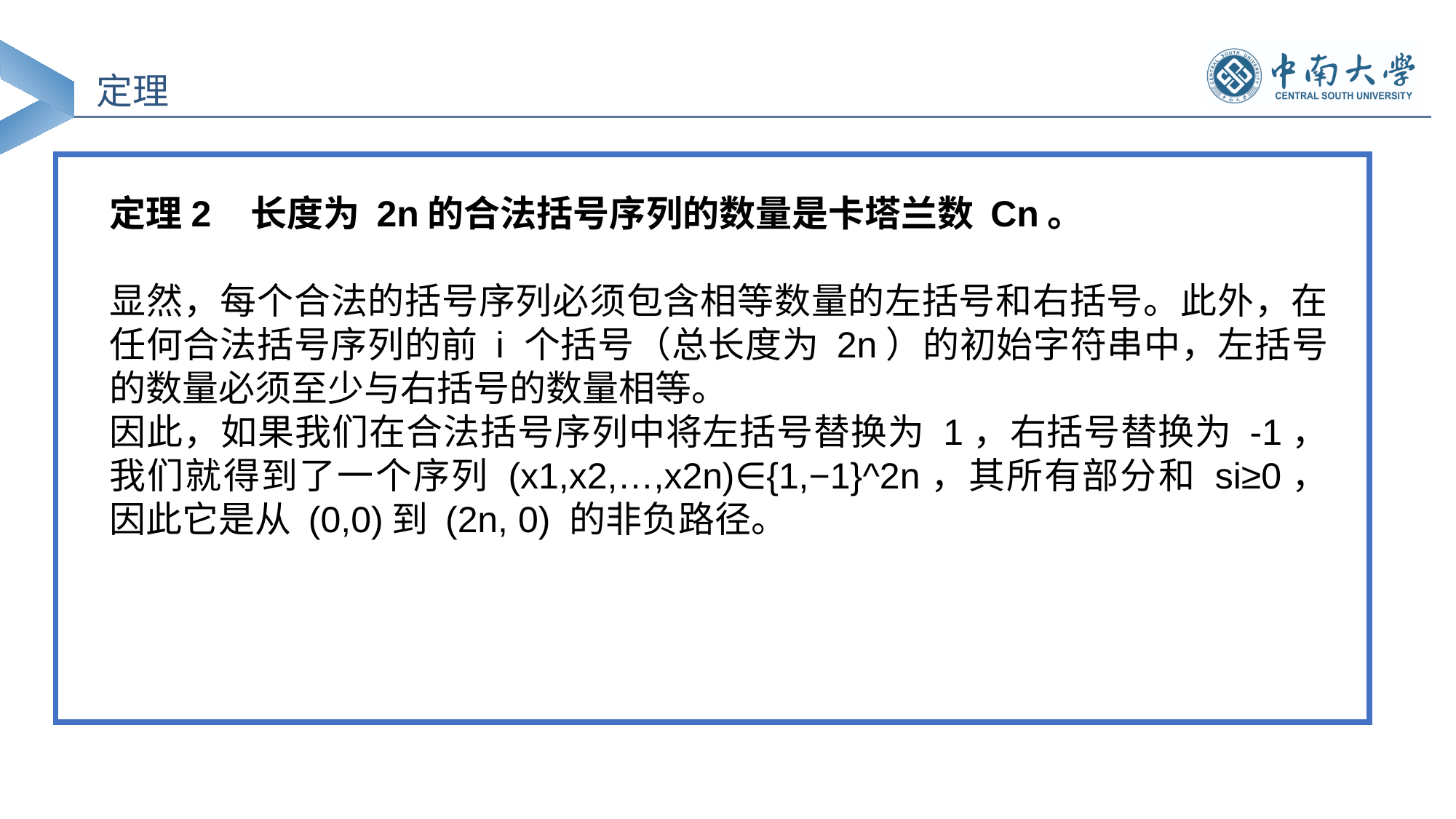

定理

定理2   长度为 2n的合法括号序列的数量是卡塔兰数 Cn。

显然，每个合法的括号序列必须包含相等数量的左括号和右括号。此外，在任何合法括号序列的前 i 个括号（总长度为 2n）的初始字符串中，左括号的数量必须至少与右括号的数量相等。
因此，如果我们在合法括号序列中将左括号替换为 1，右括号替换为 -1，我们就得到了一个序列 (x1,x2,…,x2n)∈{1,−1}^2n，其所有部分和 si≥0，因此它是从 (0,0)到 (2n, 0) 的非负路径。